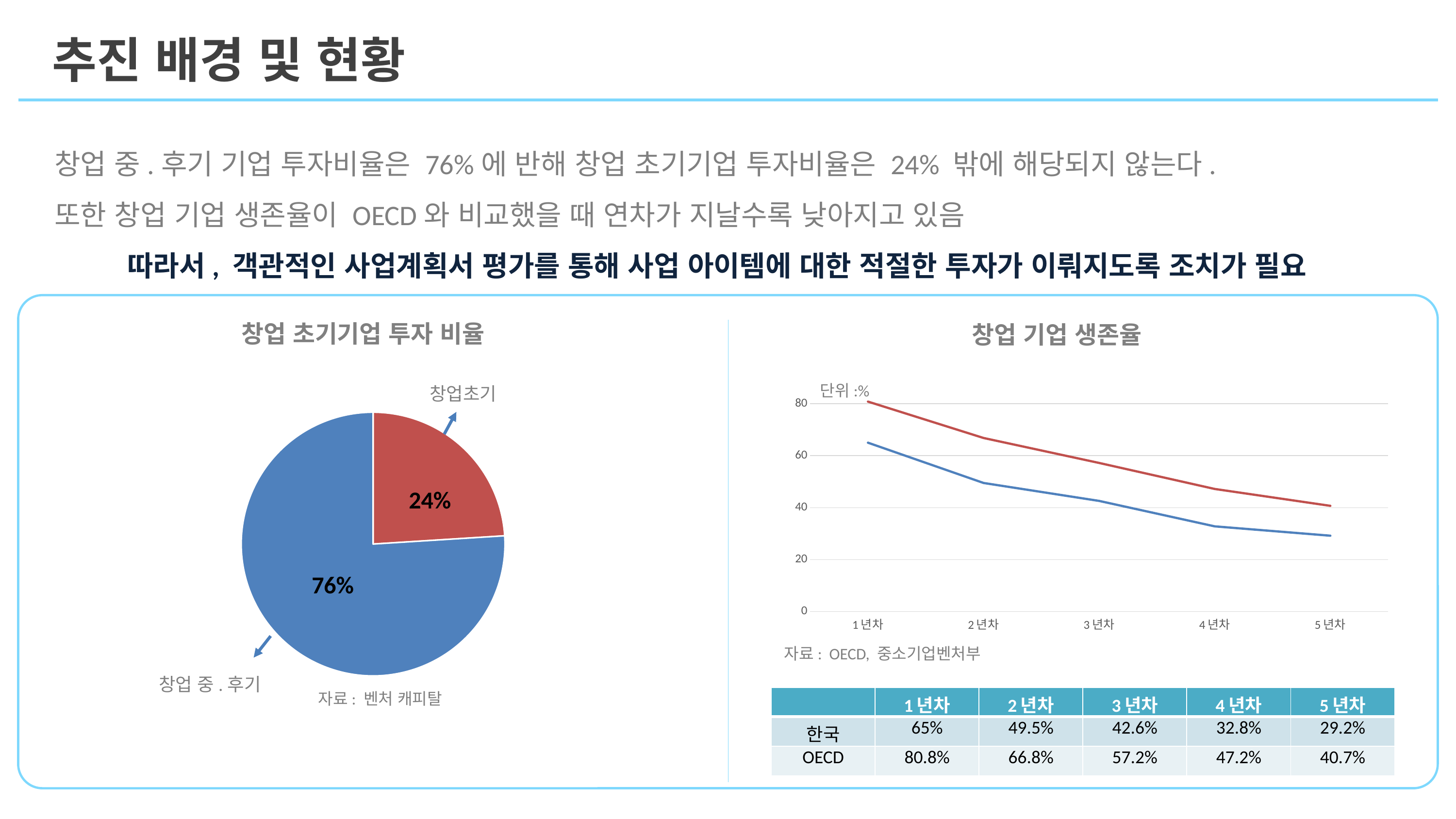

추진 배경 및 현황
창업 중.후기 기업 투자비율은 76%에 반해 창업 초기기업 투자비율은 24% 밖에 해당되지 않는다.
또한 창업 기업 생존율이 OECD와 비교했을 때 연차가 지날수록 낮아지고 있음
	따라서, 객관적인 사업계획서 평가를 통해 사업 아이템에 대한 적절한 투자가 이뤄지도록 조치가 필요

창업 초기기업 투자 비율
창업 기업 생존율
단위:%

### Chart

| Category | 한국 | OECD |
|---|---|---|
| 1년차 | 65.0 | 80.8 |
| 2년차 | 49.5 | 66.8 |
| 3년차 | 42.6 | 57.2 |
| 4년차 | 32.8 | 47.2 |
| 5년차 | 29.2 | 40.7 |
자료:  OECD, 중소기업벤처부
창업초기

### Chart

| Category | 2022년 투자율 |
|---|---|
|  | 24.0 |
|  | 76.0 |
|  | None |
|  | None |
24%
76%
자료: 벤처 캐피탈
창업 중.후기
|  | 1년차 | 2년차 | 3년차 | 4년차 | 5년차 |
| --- | --- | --- | --- | --- | --- |
| 한국 | 65% | 49.5% | 42.6% | 32.8% | 29.2% |
| OECD | 80.8% | 66.8% | 57.2% | 47.2% | 40.7% |